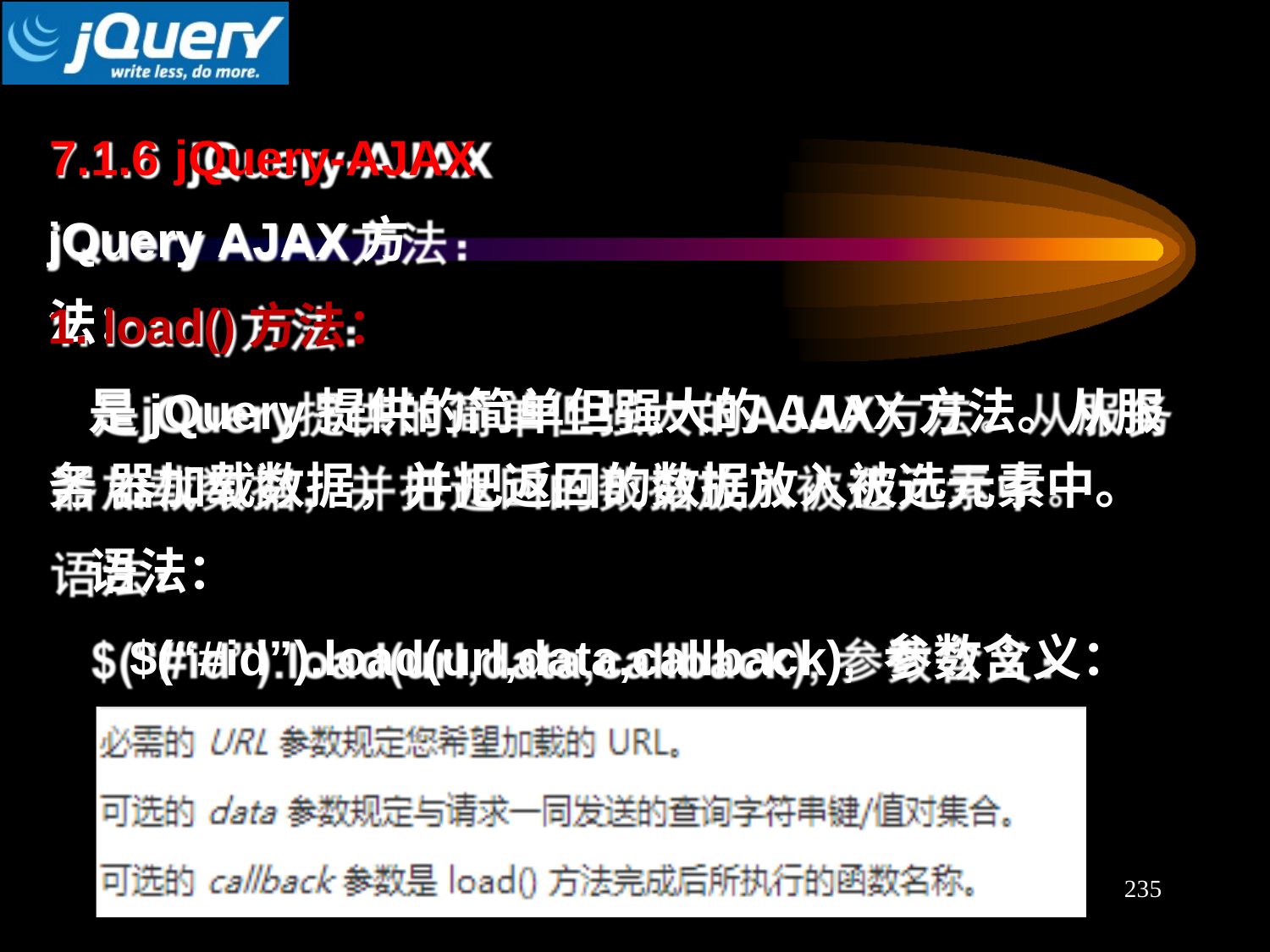

# 7.1.6	jQuery-AJAX  jQuery AJAX方法：

1. load()方法：
是jQuery提供的简单但强大的AJAX方法。从服务 器加载数据，并把返回的数据放入被选元素中。
语法：
$(“#id”).load(url,data,callback), 参数含义：

2017/6/2

235